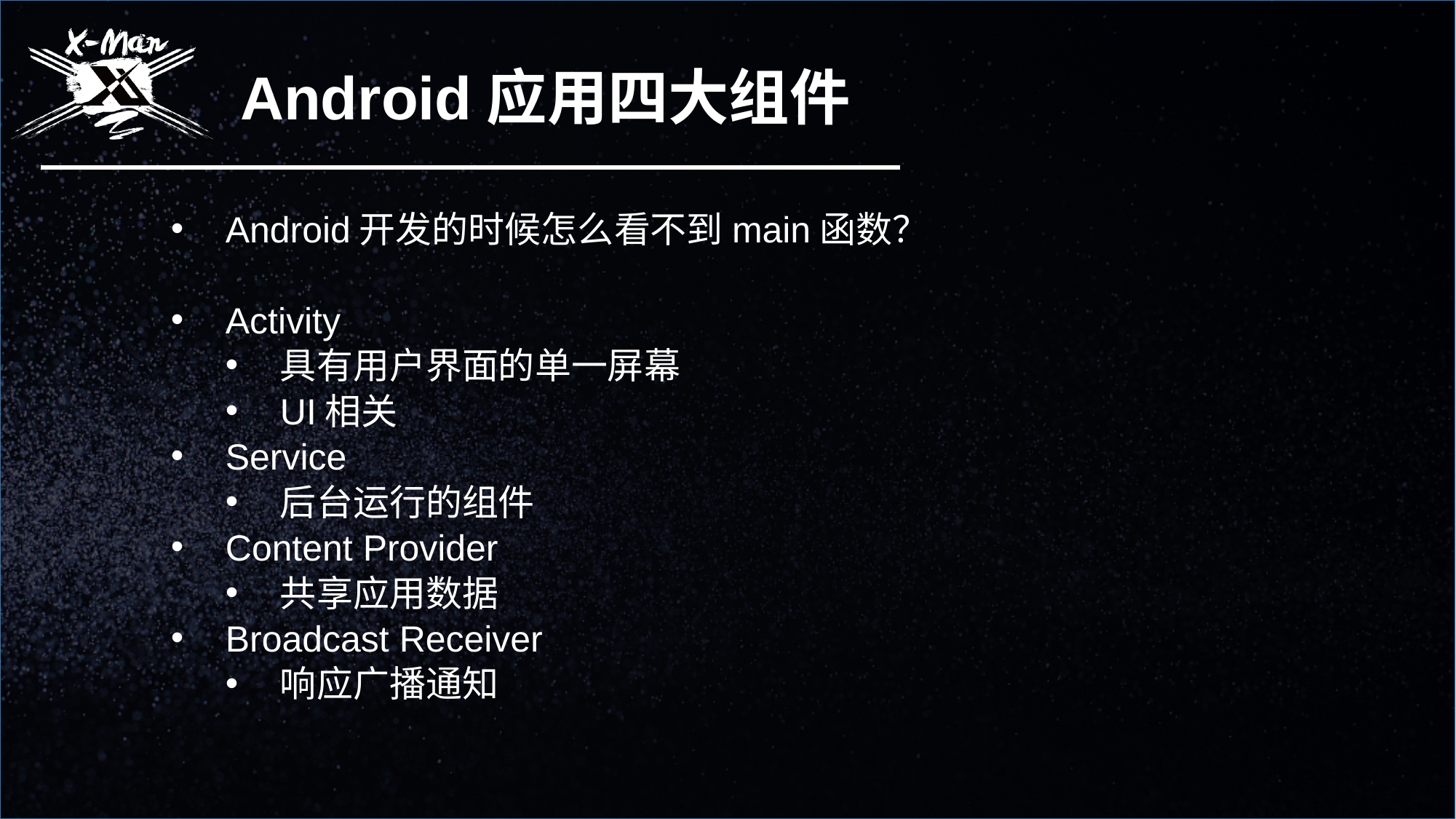

Android应用四大组件
Android开发的时候怎么看不到main函数？

Activity
具有用户界面的单一屏幕
UI相关
Service
后台运行的组件
Content Provider
共享应用数据
Broadcast Receiver
响应广播通知